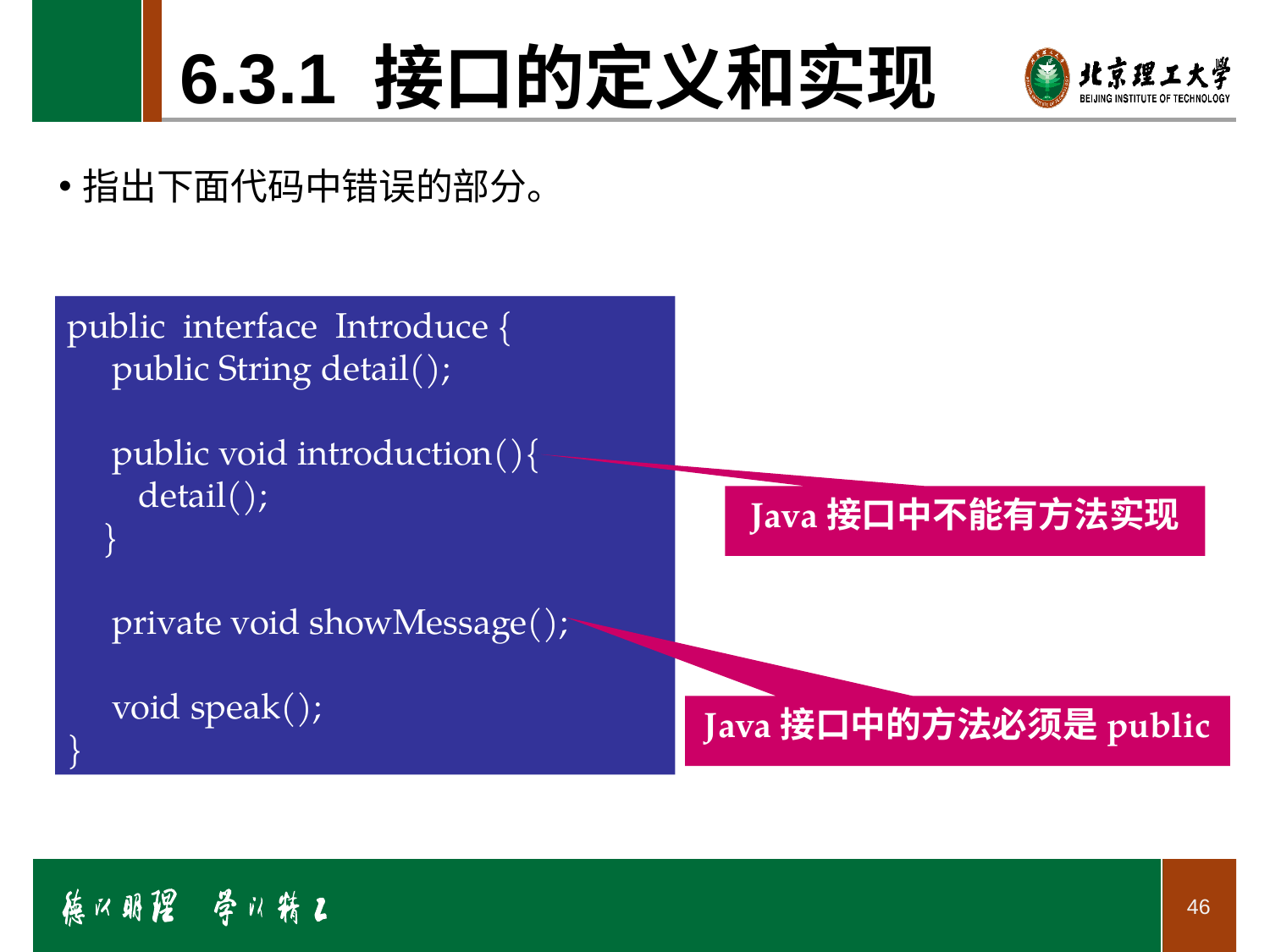

# 6.3.1 接口的定义和实现
指出下面代码中错误的部分。
public  interface  Introduce {
     public String detail();

     public void introduction(){
        detail();
    }

     private void showMessage();

     void speak();
}
Java接口中不能有方法实现
Java接口中的方法必须是public